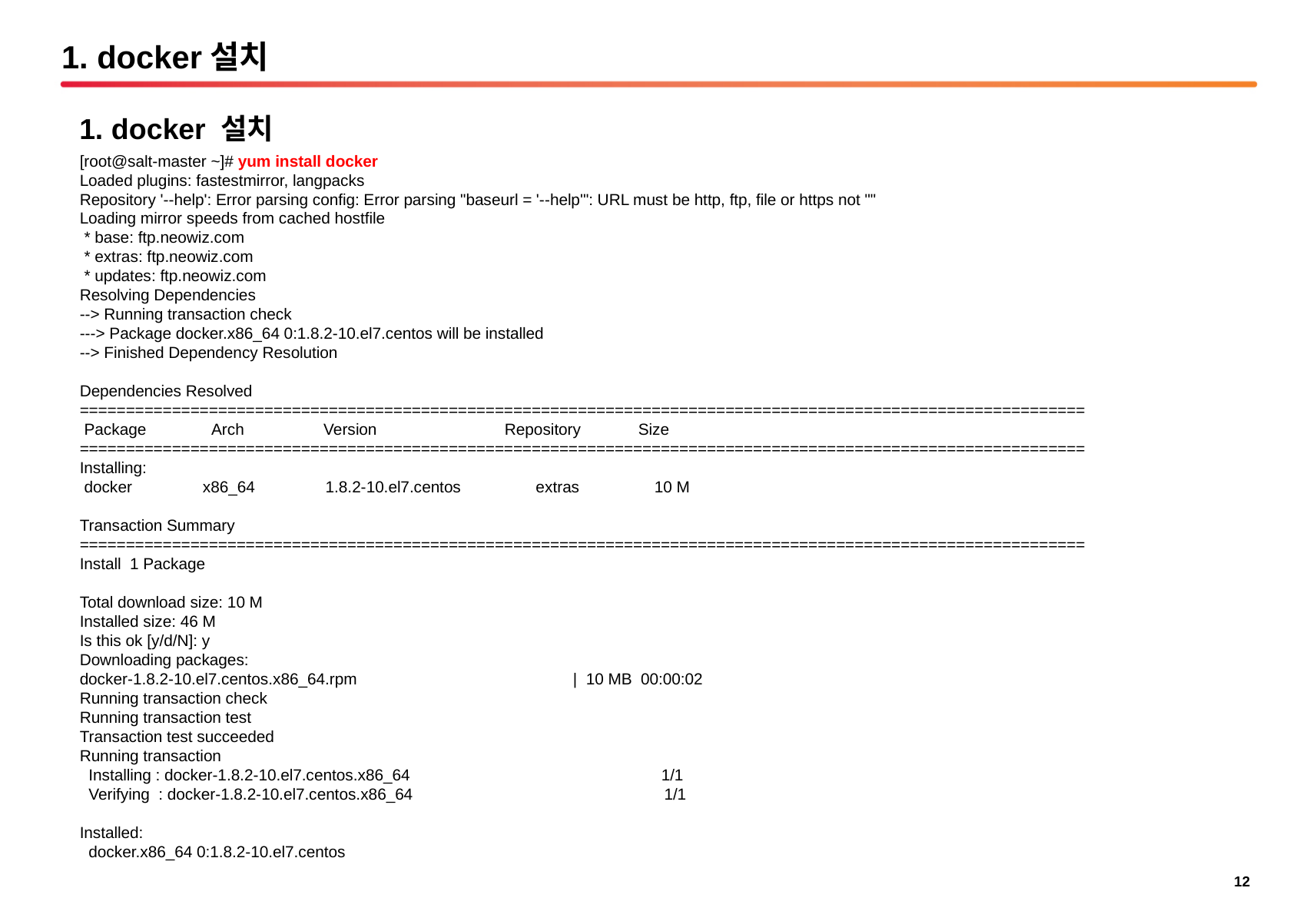

# 1. docker설치
1. docker 설치

[root@salt-master ~]# yum install docker
Loaded plugins: fastestmirror, langpacks
Repository '--help': Error parsing config: Error parsing "baseurl = '--help'": URL must be http, ftp, file or https not ""
Loading mirror speeds from cached hostfile
 * base: ftp.neowiz.com
 * extras: ftp.neowiz.com
 * updates: ftp.neowiz.com
Resolving Dependencies
--> Running transaction check
---> Package docker.x86_64 0:1.8.2-10.el7.centos will be installed
--> Finished Dependency Resolution

Dependencies Resolved
=============================================================================================================
 Package               Arch                  Version                             Repository             Size
=============================================================================================================
Installing:
 docker                x86_64                1.8.2-10.el7.centos                 extras                 10 M

Transaction Summary
=============================================================================================================
Install  1 Package

Total download size: 10 M
Installed size: 46 M
Is this ok [y/d/N]: y
Downloading packages:
docker-1.8.2-10.el7.centos.x86_64.rpm                                                 |  10 MB  00:00:02
Running transaction check
Running transaction test
Transaction test succeeded
Running transaction
  Installing : docker-1.8.2-10.el7.centos.x86_64                                                         1/1
  Verifying  : docker-1.8.2-10.el7.centos.x86_64                                                         1/1

Installed:
  docker.x86_64 0:1.8.2-10.el7.centos